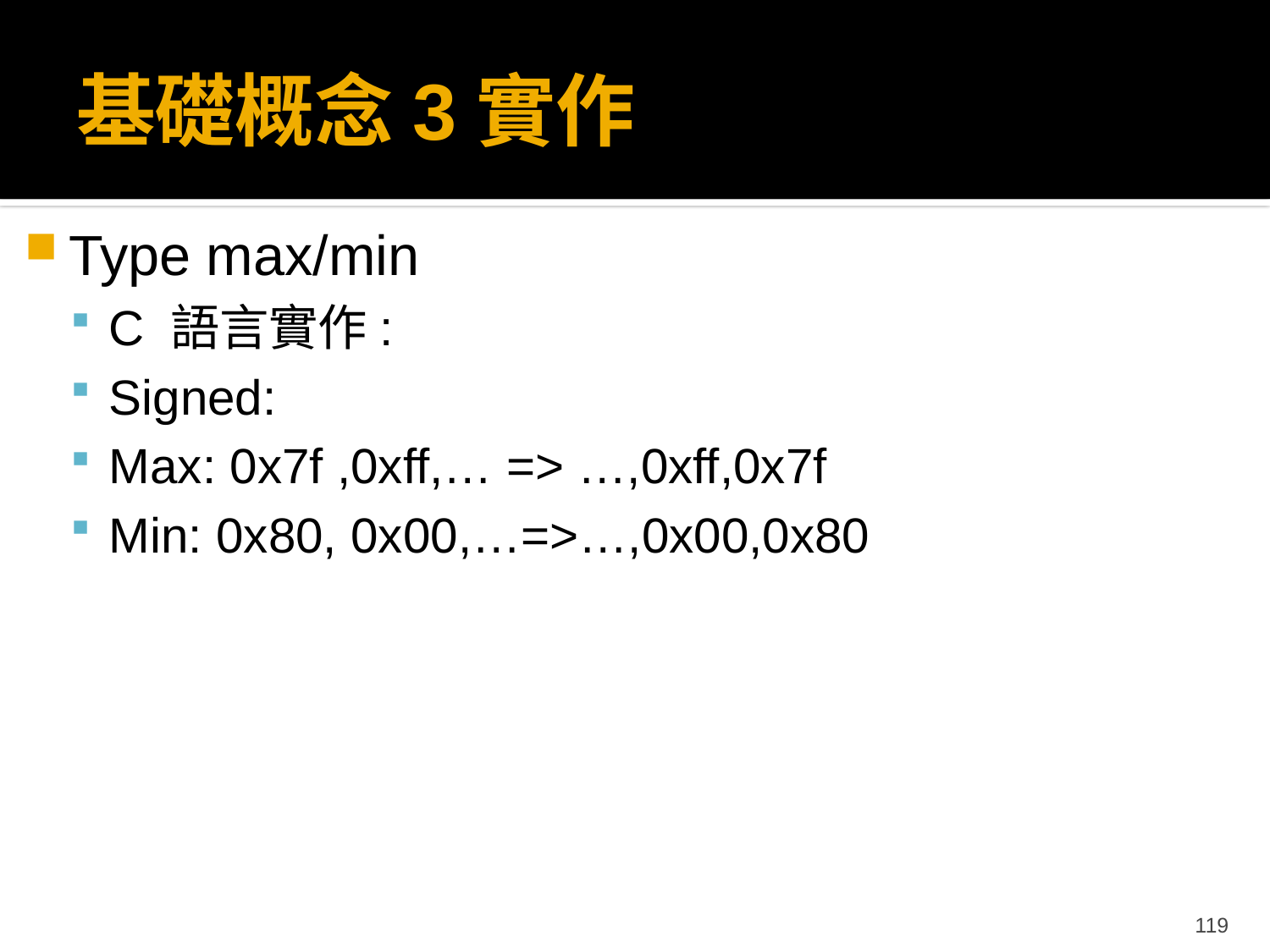

# 基礎概念3實作
Type max/min
C 語言實作:
Signed:
Max: 0x7f ,0xff,… => …,0xff,0x7f
Min: 0x80, 0x00,…=>…,0x00,0x80
119